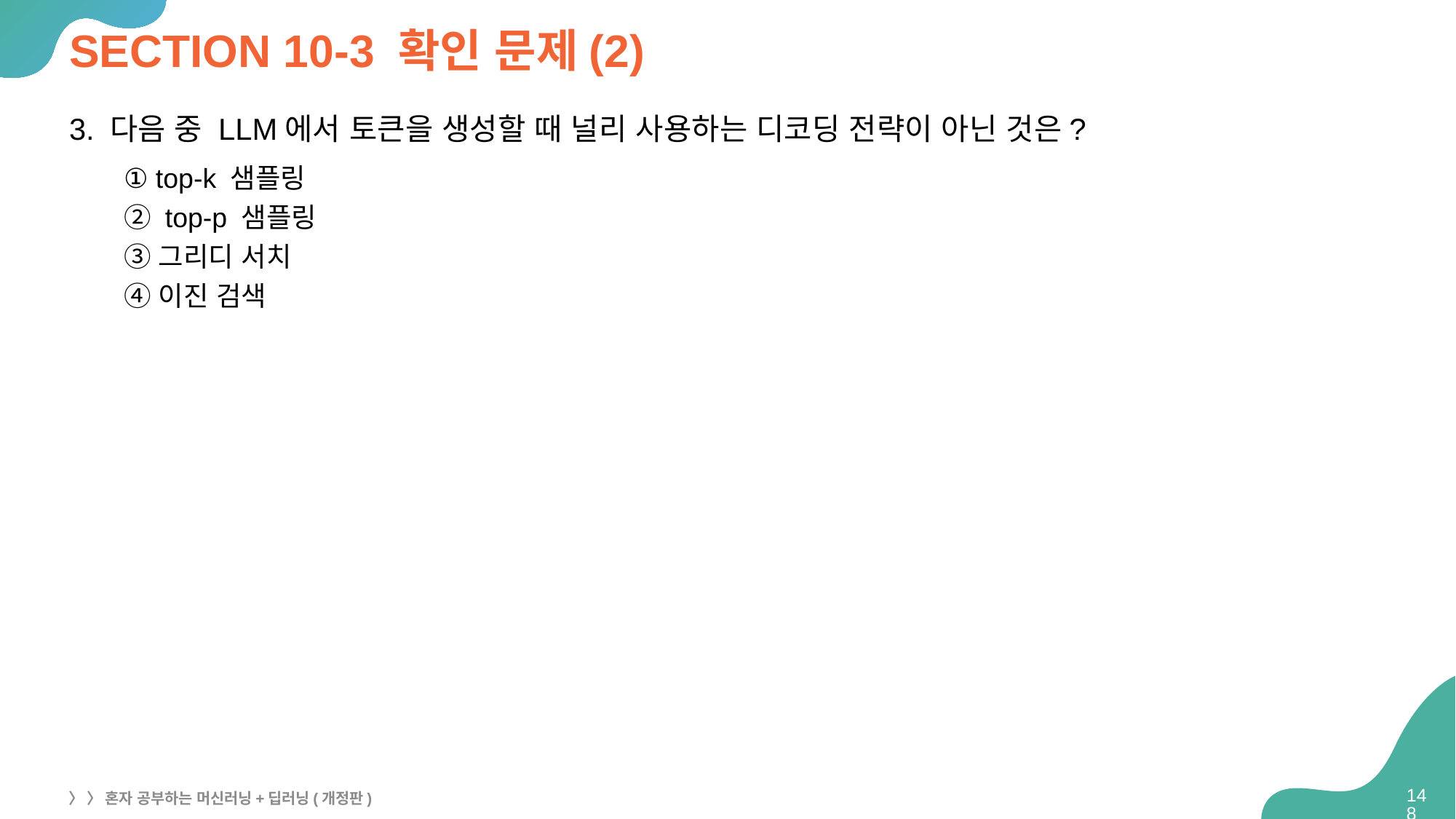

# SECTION 10-3 확인 문제(2)
다음 중 LLM에서 토큰을 생성할 때 널리 사용하는 디코딩 전략이 아닌 것은?
① top-k 샘플링
② top-p 샘플링
③ 그리디 서치
④ 이진 검색
148
〉 〉 혼자 공부하는 머신러닝+딥러닝(개정판)